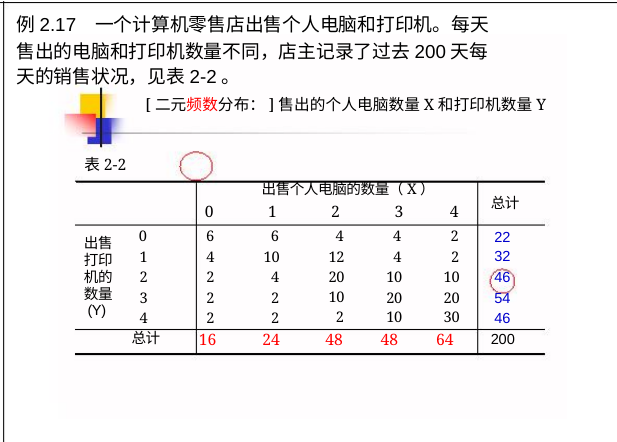

例2.17 一个计算机零售店出售个人电脑和打印机。每天
售出的电脑和打印机数量不同，店主记录了过去200天每
天的销售状况，见表2-2。
[二元频数分布：]售出的个人电脑数量X和打印机数量Y
表2-2
出售个人电脑的数量（X）
总计
0
1
2
3
4
22
32
0
6
4
6
4
4
4
2
2
出售
打印
机的
数量
(Y)
1
2
10
4
12
20
10
2
46
2
10
20
10
10
20
30
54
3
2
2
46
4
2
2
200
总计
16
24
48
48
64